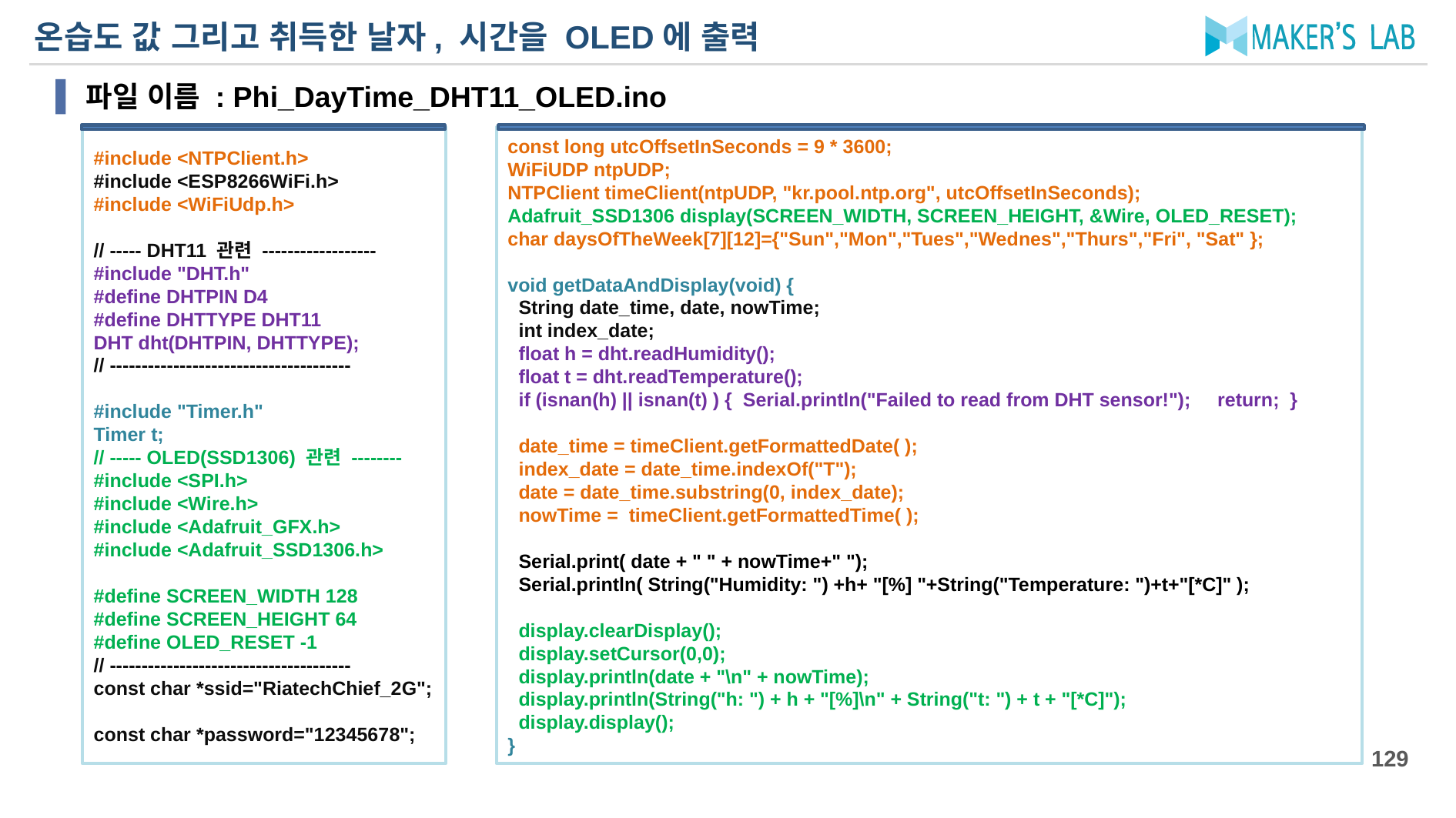

# 온습도 값 그리고 취득한 날자, 시간을 OLED에 출력
파일 이름 : Phi_DayTime_DHT11_OLED.ino

const long utcOffsetInSeconds = 9 * 3600;
WiFiUDP ntpUDP;
NTPClient timeClient(ntpUDP, "kr.pool.ntp.org", utcOffsetInSeconds);
Adafruit_SSD1306 display(SCREEN_WIDTH, SCREEN_HEIGHT, &Wire, OLED_RESET);
char daysOfTheWeek[7][12]={"Sun","Mon","Tues","Wednes","Thurs","Fri", "Sat" };

void getDataAndDisplay(void) {
  String date_time, date, nowTime;
  int index_date;
  float h = dht.readHumidity();
  float t = dht.readTemperature();
  if (isnan(h) || isnan(t) ) {  Serial.println("Failed to read from DHT sensor!");     return;  }

  date_time = timeClient.getFormattedDate( );
  index_date = date_time.indexOf("T");
  date = date_time.substring(0, index_date);
  nowTime =  timeClient.getFormattedTime( );

  Serial.print( date + " " + nowTime+" ");
  Serial.println( String("Humidity: ") +h+ "[%] "+String("Temperature: ")+t+"[*C]" );

  display.clearDisplay();
  display.setCursor(0,0);
  display.println(date + "\n" + nowTime);
  display.println(String("h: ") + h + "[%]\n" + String("t: ") + t + "[*C]");
  display.display();
}
#include <NTPClient.h>
#include <ESP8266WiFi.h>
#include <WiFiUdp.h>

// ----- DHT11 관련 ------------------
#include "DHT.h"
#define DHTPIN D4
#define DHTTYPE DHT11
DHT dht(DHTPIN, DHTTYPE);
// --------------------------------------

#include "Timer.h"
Timer t;
// ----- OLED(SSD1306) 관련 --------
#include <SPI.h>
#include <Wire.h>
#include <Adafruit_GFX.h>
#include <Adafruit_SSD1306.h>

#define SCREEN_WIDTH 128
#define SCREEN_HEIGHT 64
#define OLED_RESET -1
// --------------------------------------
const char *ssid="RiatechChief_2G";
const char *password="12345678";
129